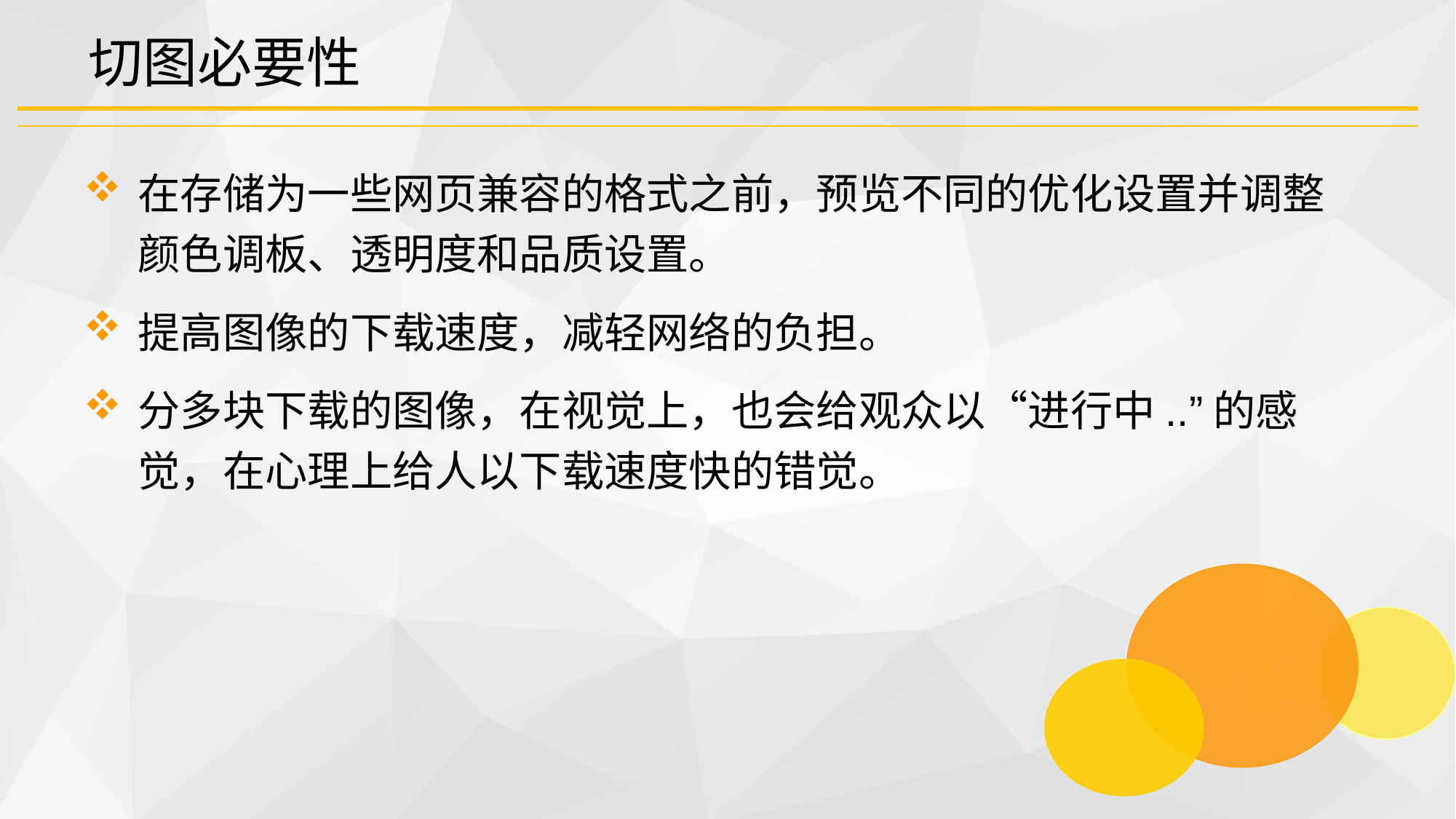

# 切图必要性
在存储为一些网页兼容的格式之前，预览不同的优化设置并调整颜色调板、透明度和品质设置。
提高图像的下载速度，减轻网络的负担。
分多块下载的图像，在视觉上，也会给观众以“进行中..”的感觉，在心理上给人以下载速度快的错觉。